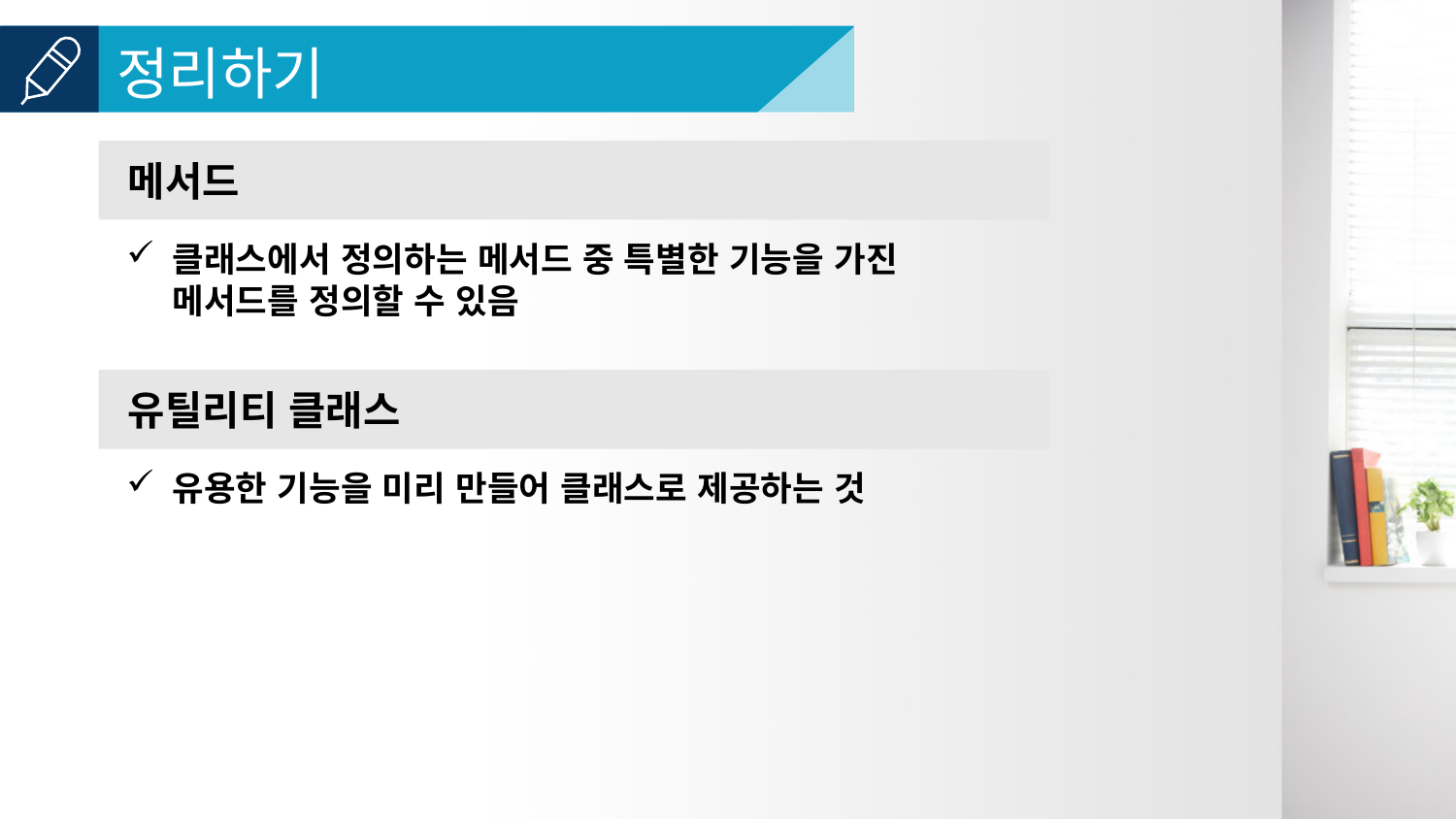

메서드
클래스에서 정의하는 메서드 중 특별한 기능을 가진 메서드를 정의할 수 있음
유틸리티 클래스
유용한 기능을 미리 만들어 클래스로 제공하는 것